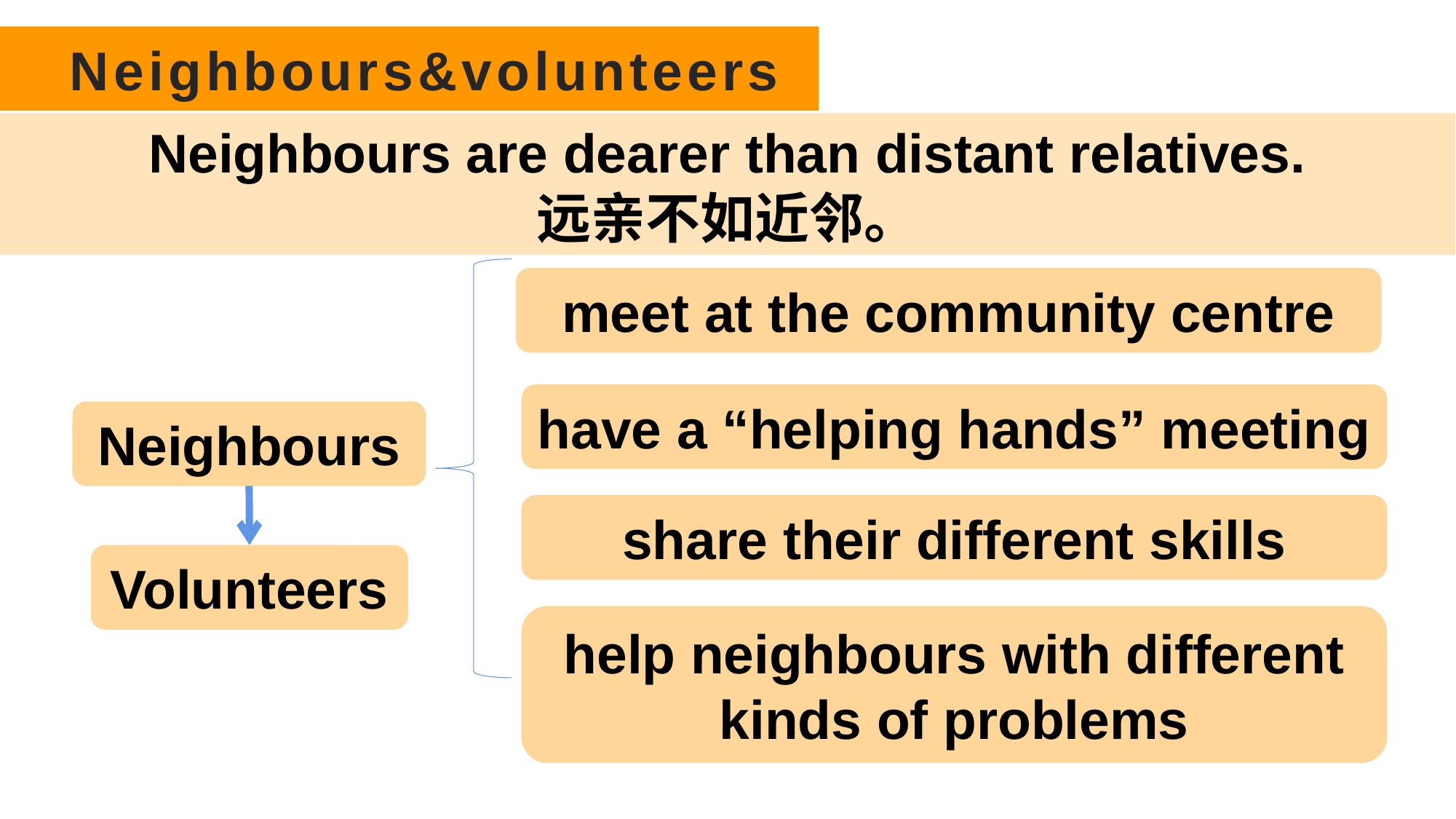

# Neighbours&volunteers
Neighbours are dearer than distant relatives.
远亲不如近邻。

meet at the community centre
have a “helping hands” meeting
Neighbours
share their different skills
Volunteers
help neighbours with different kinds of problems